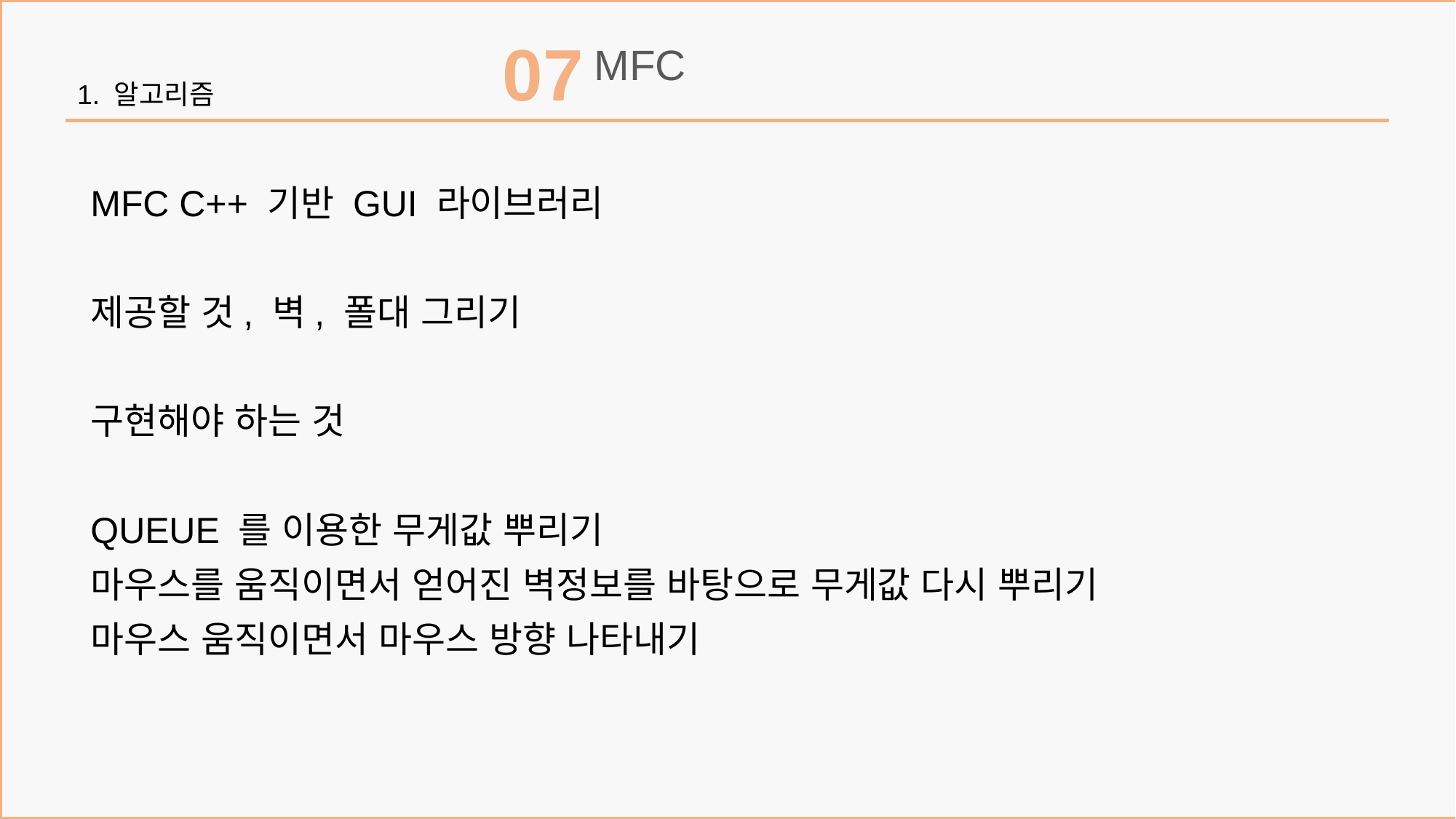

07
MFC
1. 알고리즘

MFC C++ 기반 GUI 라이브러리

제공할 것, 벽, 폴대 그리기

구현해야 하는 것

QUEUE 를 이용한 무게값 뿌리기
마우스를 움직이면서 얻어진 벽정보를 바탕으로 무게값 다시 뿌리기
마우스 움직이면서 마우스 방향 나타내기